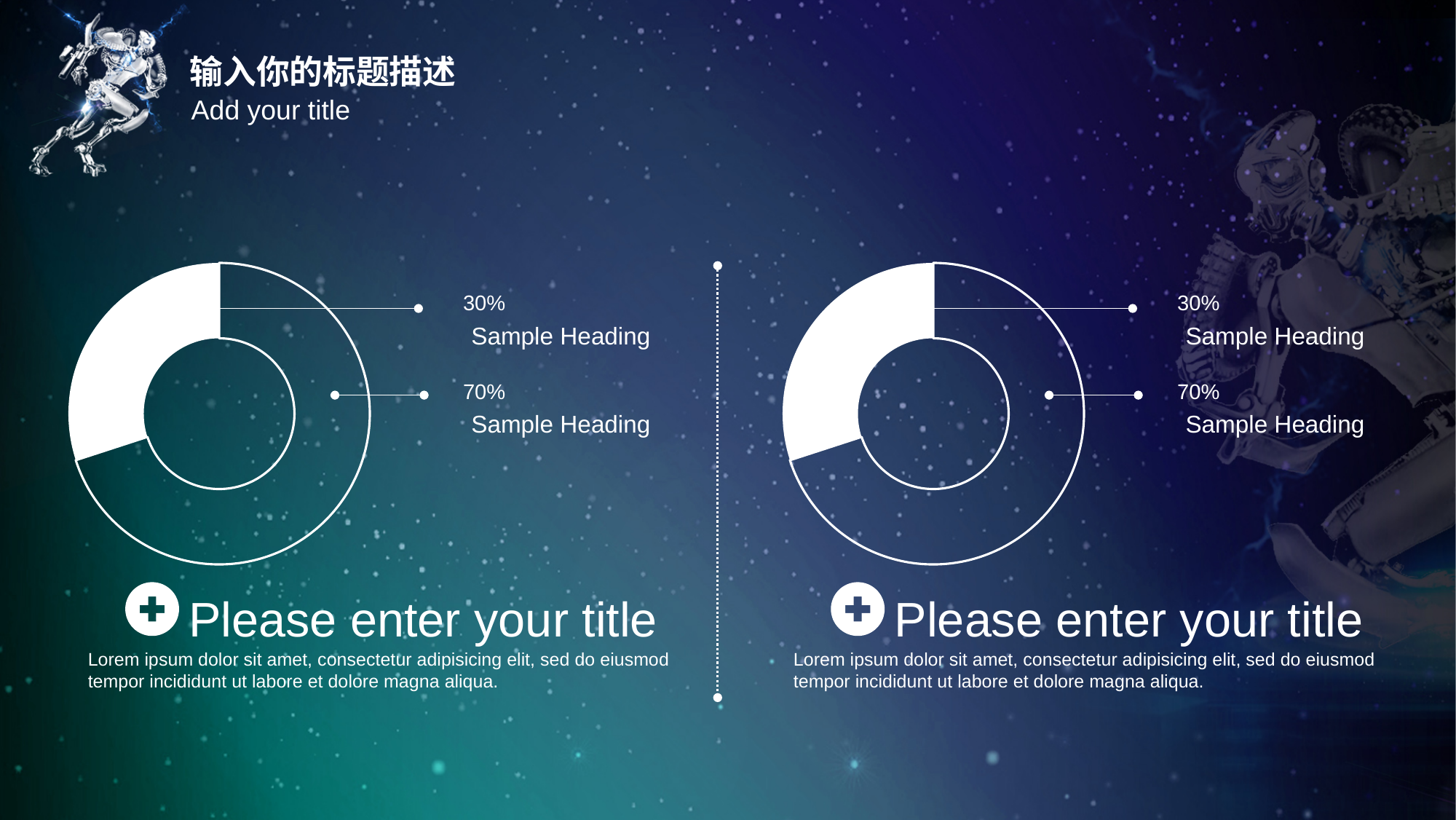

输入你的标题描述
Add your title

### Chart

| Category | 销售额 |
|---|---|
| 第一季度 | 7.0 |
| 第二季度 | 3.0 |

### Chart

| Category | 销售额 |
|---|---|
| 第一季度 | 7.0 |
| 第二季度 | 3.0 |
30%
30%
Sample Heading
Sample Heading
70%
70%
Sample Heading
Sample Heading

Please enter your title
Please enter your title
Lorem ipsum dolor sit amet, consectetur adipisicing elit, sed do eiusmod tempor incididunt ut labore et dolore magna aliqua.
Lorem ipsum dolor sit amet, consectetur adipisicing elit, sed do eiusmod tempor incididunt ut labore et dolore magna aliqua.